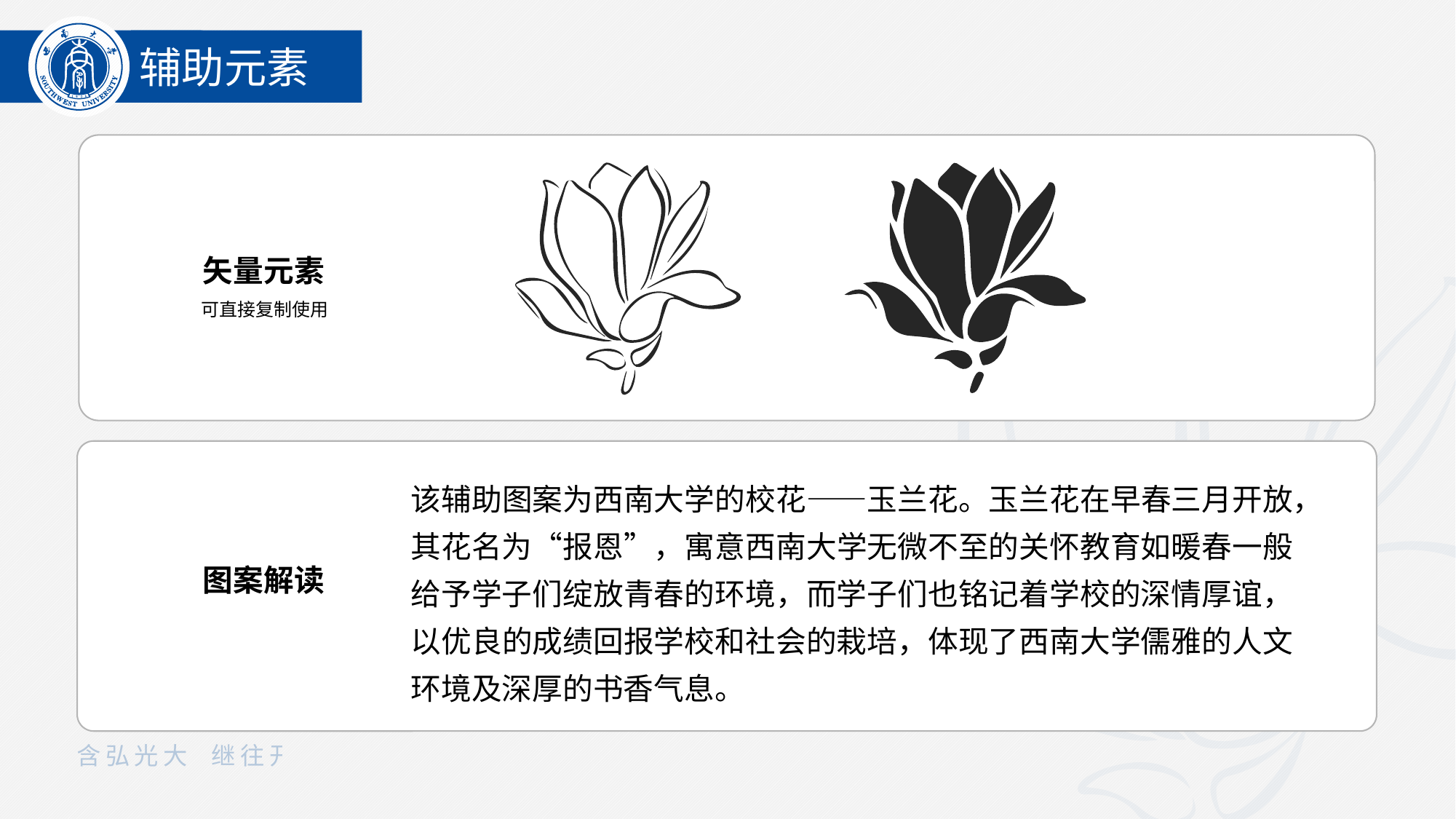

辅助元素

矢量元素
可直接复制使用

该辅助图案为西南大学的校花——玉兰花。玉兰花在早春三月开放，其花名为“报恩”，寓意西南大学无微不至的关怀教育如暖春一般给予学子们绽放青春的环境，而学子们也铭记着学校的深情厚谊，以优良的成绩回报学校和社会的栽培，体现了西南大学儒雅的人文环境及深厚的书香气息。
图案解读